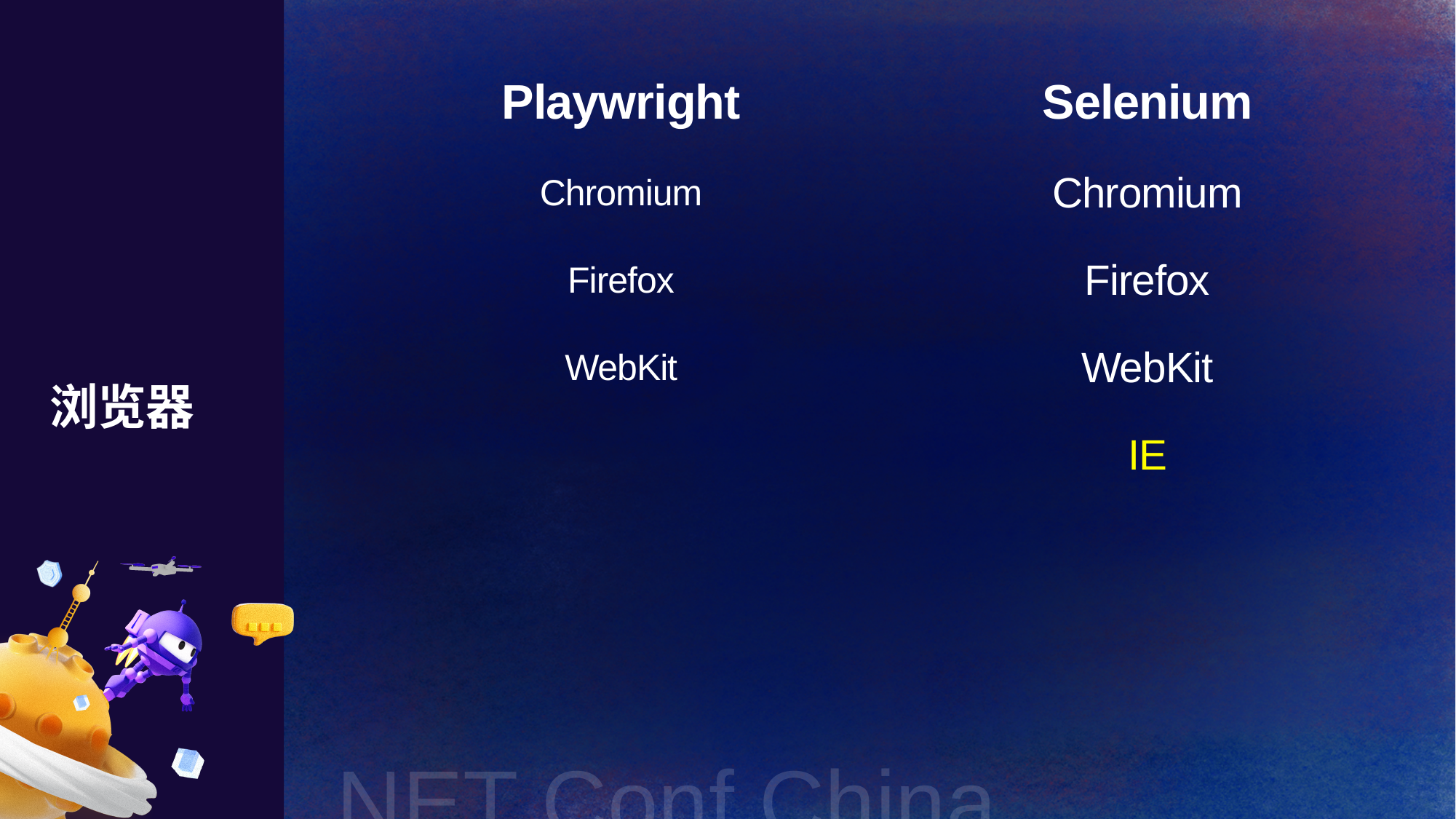

Playwright
Selenium
Chromium
Chromium
Firefox
Firefox
WebKit
WebKit
# 浏览器
IE